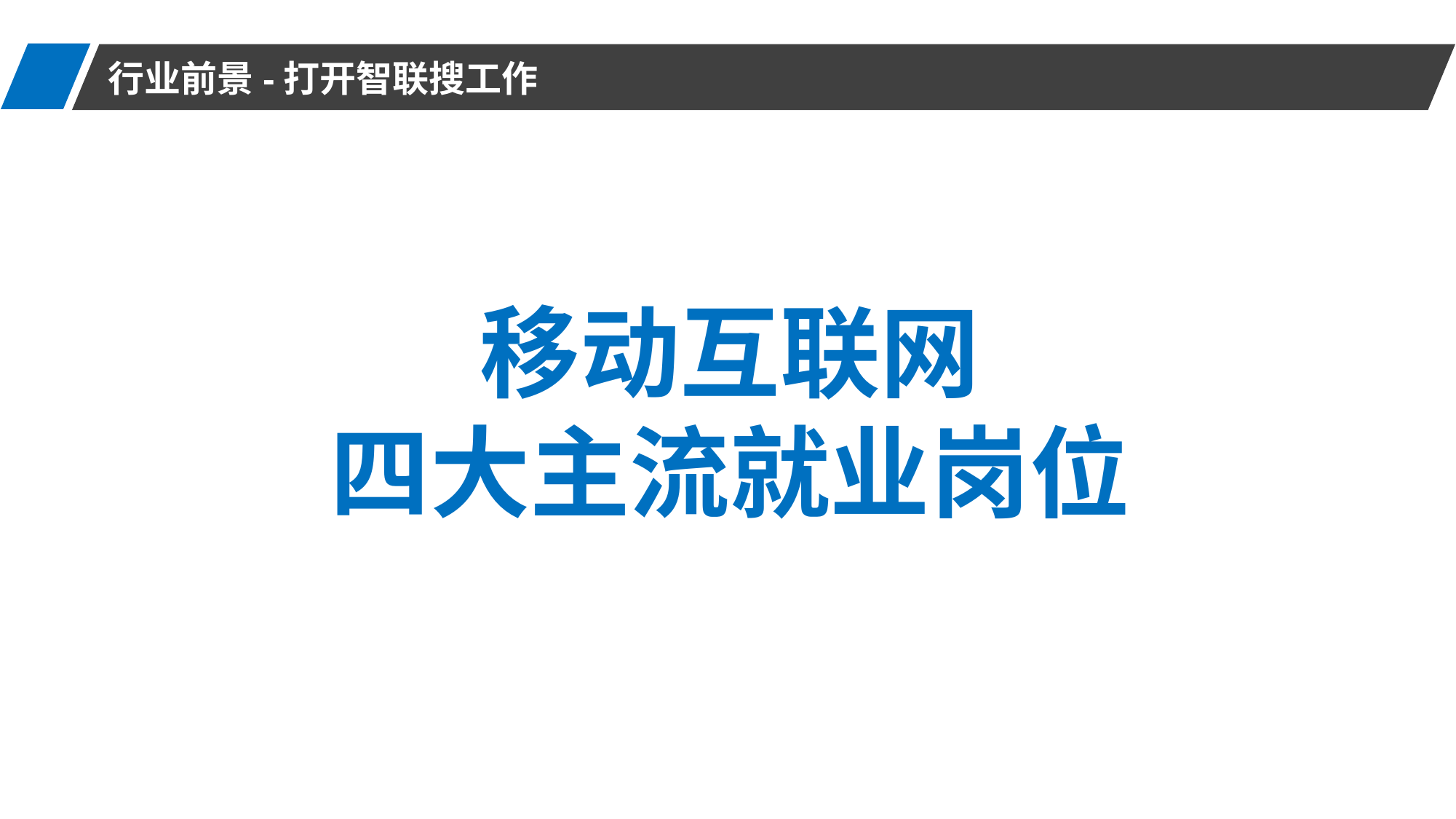

行业前景-打开智联搜工作
移动互联网
四大主流就业岗位

积极心态-正能量
一分付出，一分收获
敢想敢做是梦想，只想不做终是梦
制定切实可行的计划，并切实执行
精、诚、勤、笃
消极心态-负能量
忙死了、愁死了、烦死了、累死了、气死了、郁闷死了
唉声叹气、怨天尤人
凡事喜欢找理由，找借口
凡事只想回报，不想付出